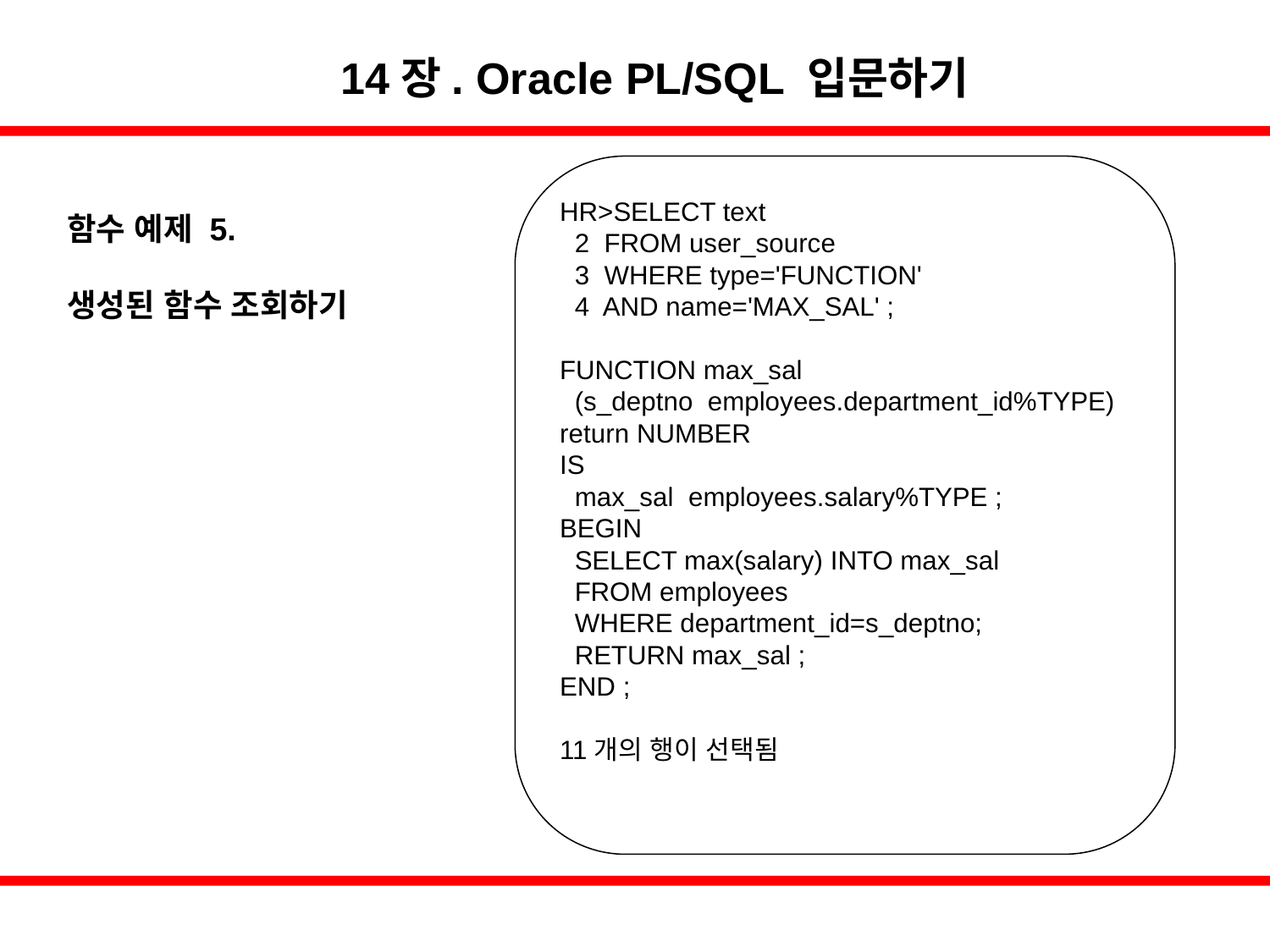

14장. Oracle PL/SQL 입문하기

HR>SELECT text
  2  FROM user_source
  3  WHERE type='FUNCTION'
  4  AND name='MAX_SAL' ;

FUNCTION max_sal
  (s_deptno  employees.department_id%TYPE)
return NUMBER
IS
  max_sal  employees.salary%TYPE ;
BEGIN
  SELECT max(salary) INTO max_sal
  FROM employees
  WHERE department_id=s_deptno;
  RETURN max_sal ;
END ;

11개의 행이 선택됨

함수 예제 5.

생성된 함수 조회하기